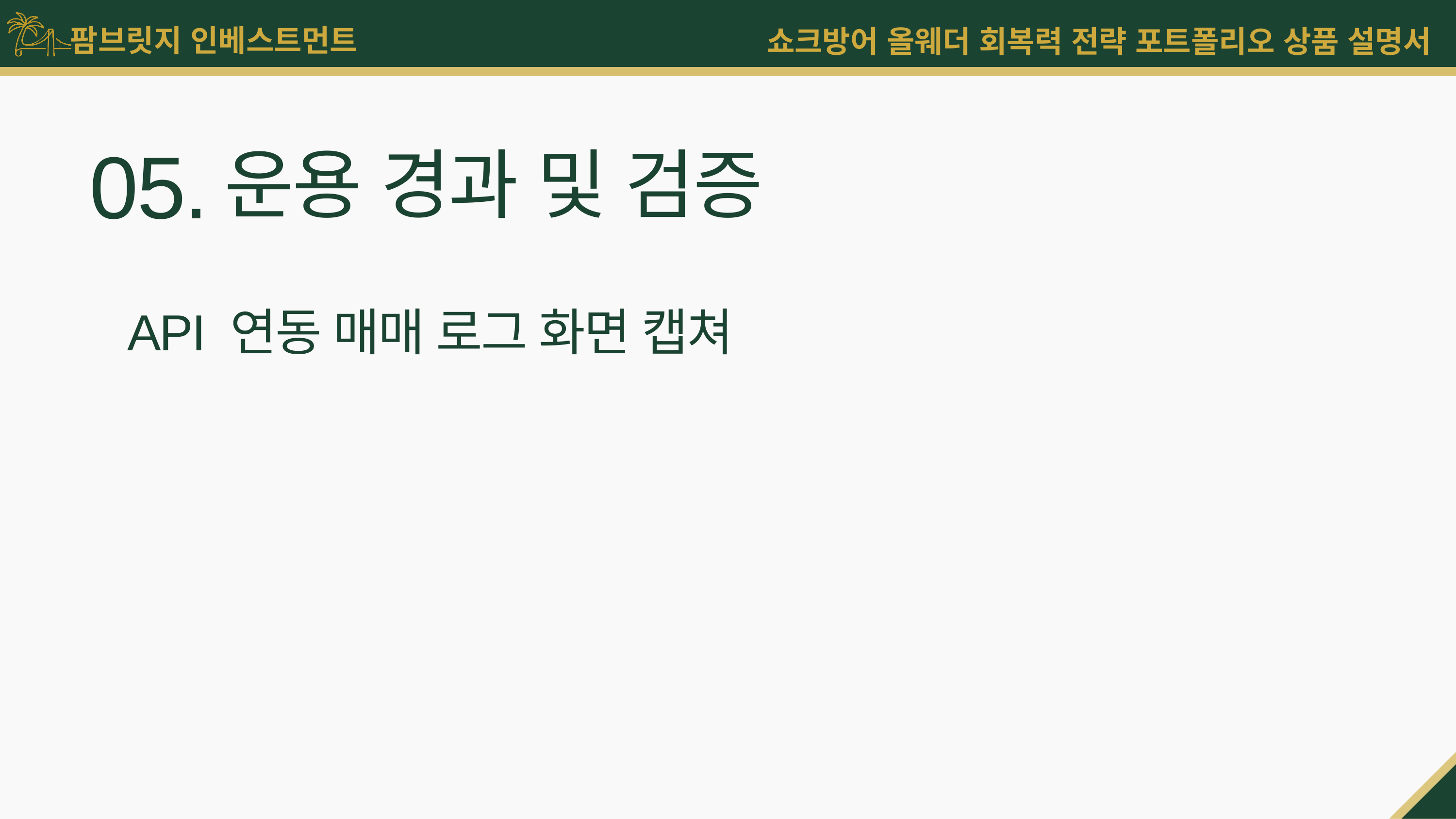

05.
운용 경과 및 검증
API 연동 매매 로그 화면 캡쳐